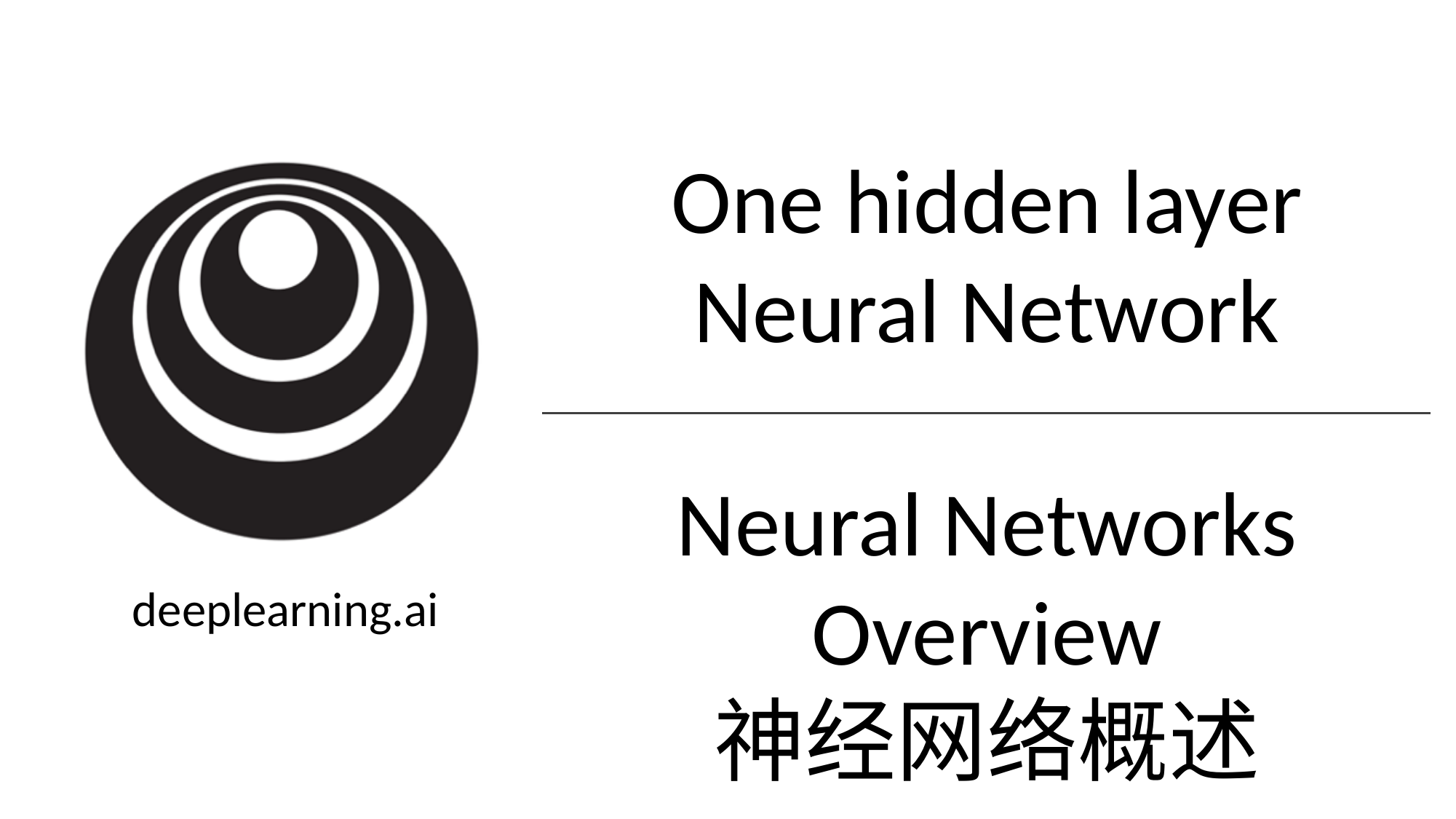

One hidden layer
Neural Network
Neural Networks
Overview
神经网络概述